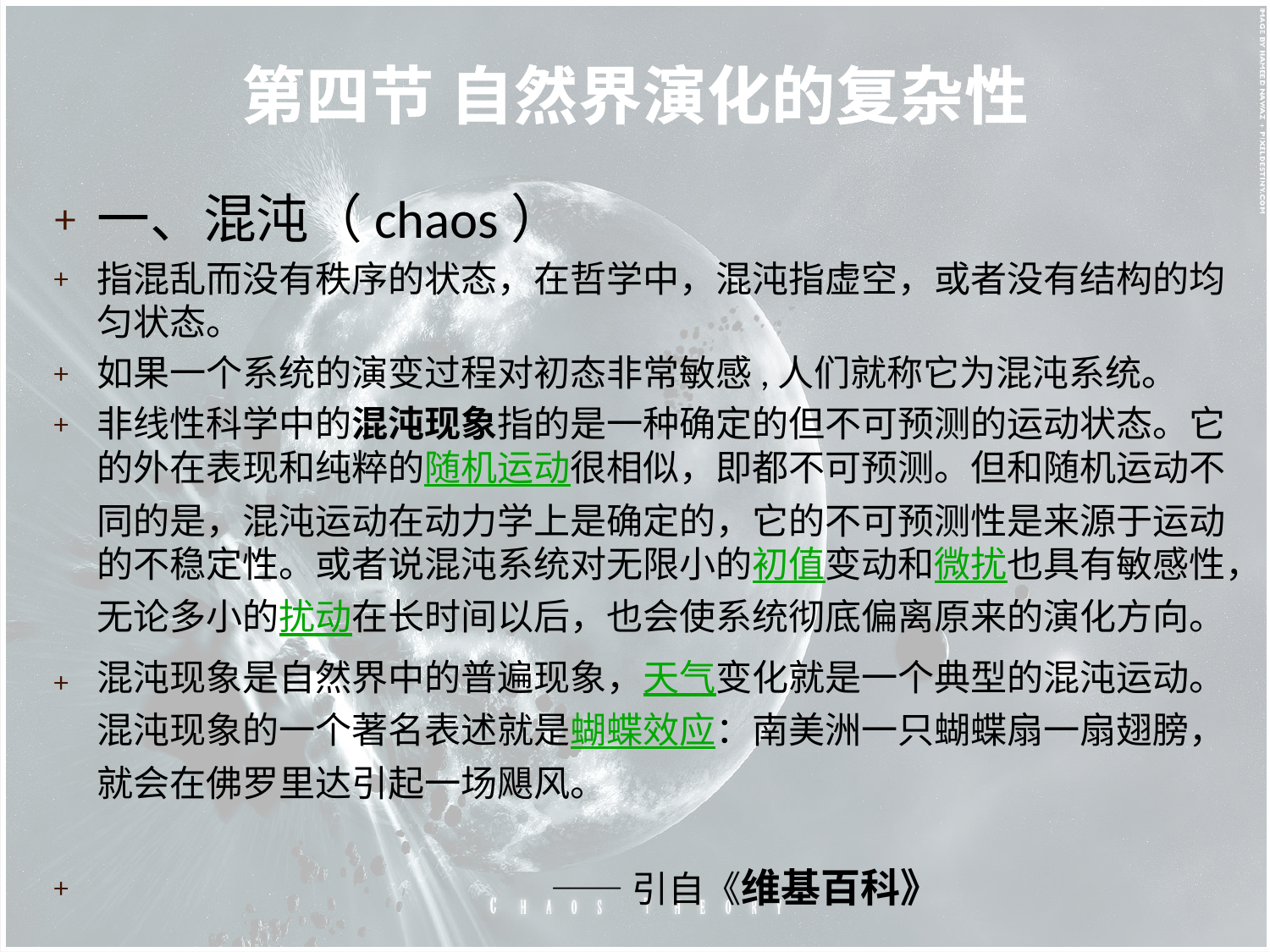

# 第四节 自然界演化的复杂性
一、混沌（chaos）
指混乱而没有秩序的状态，在哲学中，混沌指虚空，或者没有结构的均匀状态。
如果一个系统的演变过程对初态非常敏感,人们就称它为混沌系统。
非线性科学中的混沌现象指的是一种确定的但不可预测的运动状态。它的外在表现和纯粹的随机运动很相似，即都不可预测。但和随机运动不同的是，混沌运动在动力学上是确定的，它的不可预测性是来源于运动的不稳定性。或者说混沌系统对无限小的初值变动和微扰也具有敏感性，无论多小的扰动在长时间以后，也会使系统彻底偏离原来的演化方向。
混沌现象是自然界中的普遍现象，天气变化就是一个典型的混沌运动。混沌现象的一个著名表述就是蝴蝶效应：南美洲一只蝴蝶扇一扇翅膀，就会在佛罗里达引起一场飓风。

                                                       ——引自《维基百科》